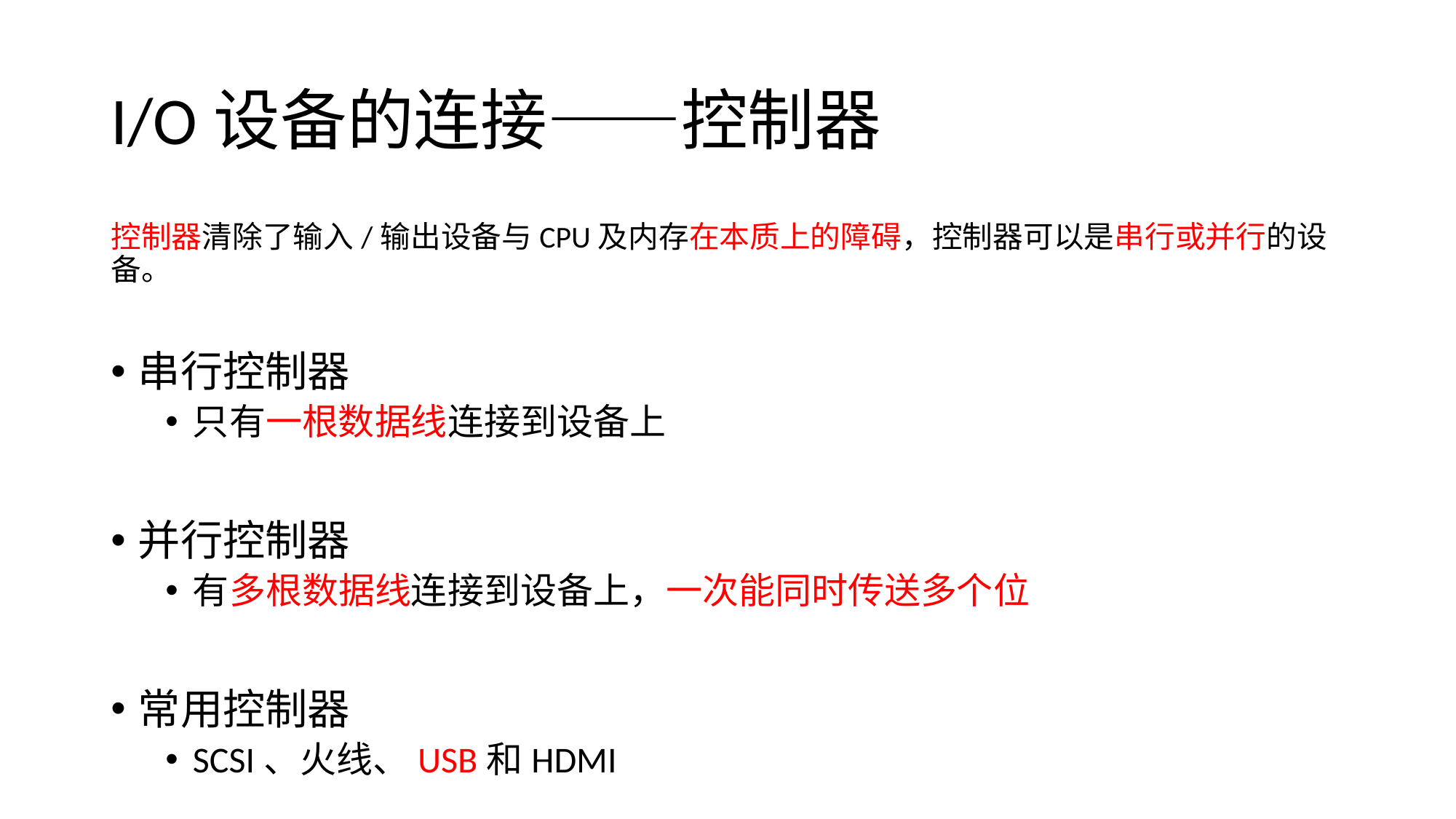

# I/O设备的连接——控制器
控制器清除了输入/输出设备与CPU及内存在本质上的障碍，控制器可以是串行或并行的设备。

串行控制器
只有一根数据线连接到设备上

并行控制器
有多根数据线连接到设备上，一次能同时传送多个位

常用控制器
SCSI、火线、USB和HDMI